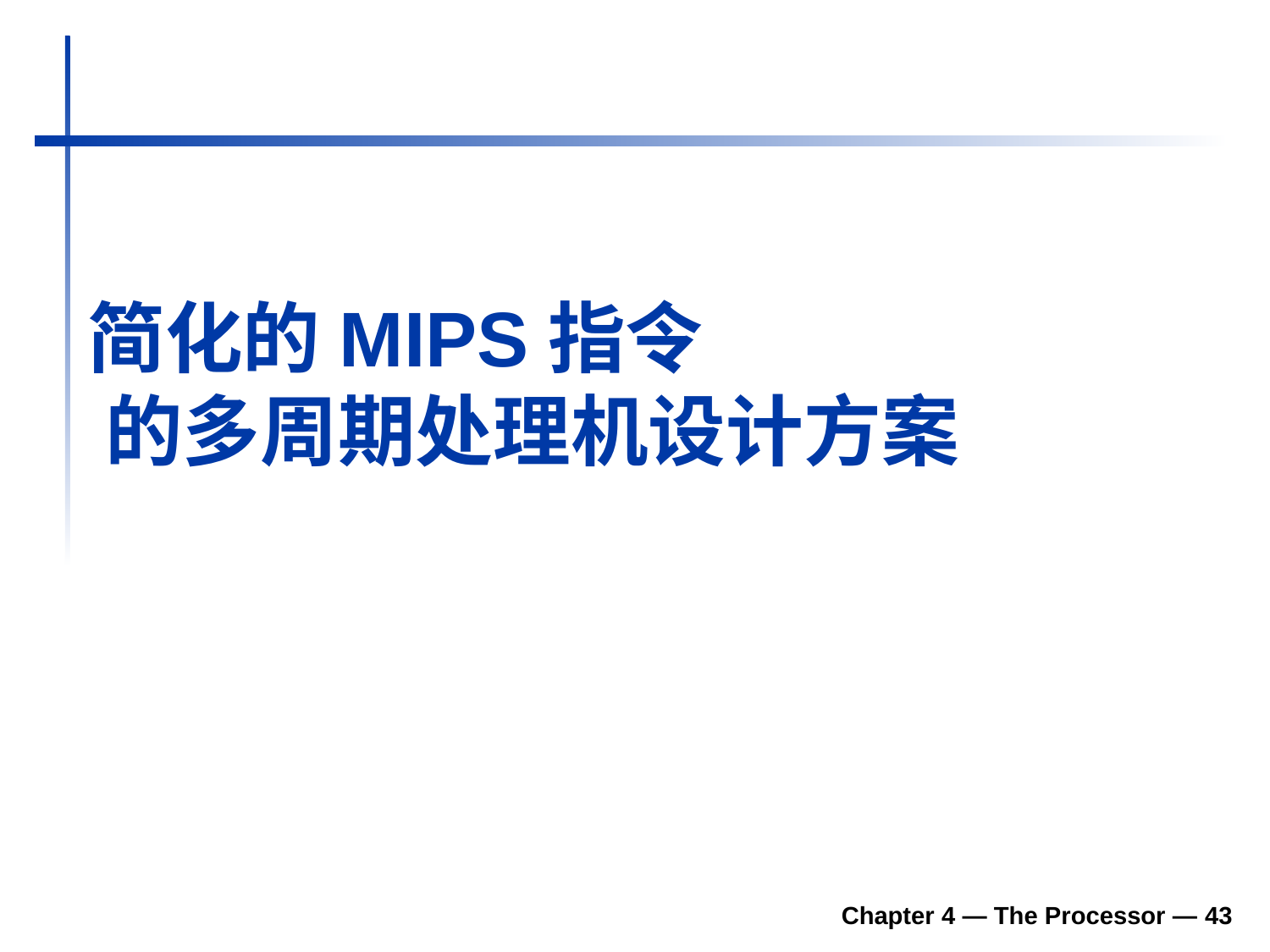

# 简化的MIPS指令 的多周期处理机设计方案
Chapter 4 — The Processor — 43